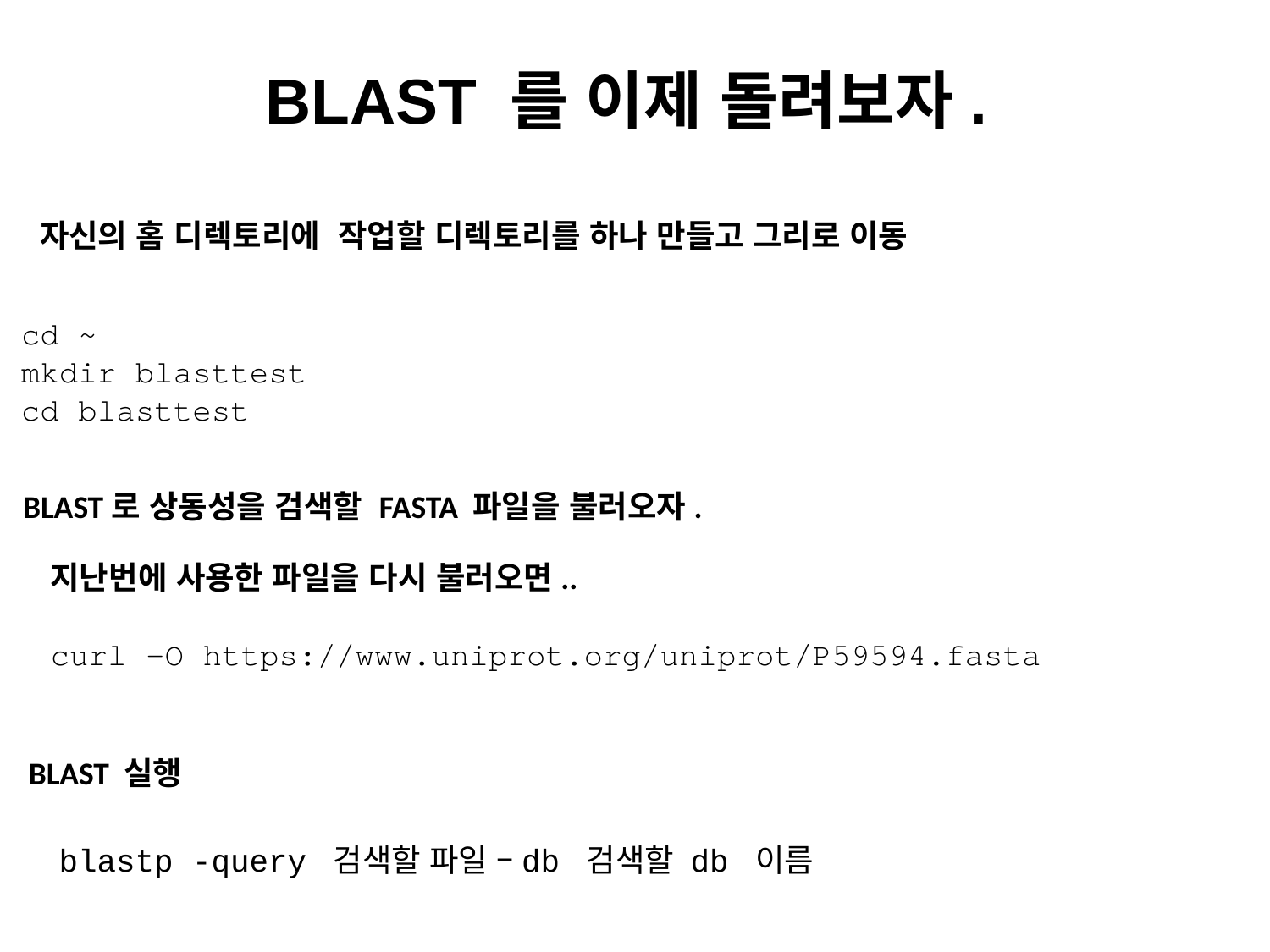

# BLAST 를 이제 돌려보자.
자신의 홈 디렉토리에  작업할 디렉토리를 하나 만들고 그리로 이동
cd ~
mkdir blasttest
cd blasttest
BLAST로 상동성을 검색할 FASTA 파일을 불러오자.
지난번에 사용한 파일을 다시 불러오면..

curl –O https://www.uniprot.org/uniprot/P59594.fasta

BLAST 실행
blastp -query 검색할 파일 –db 검색할 db 이름